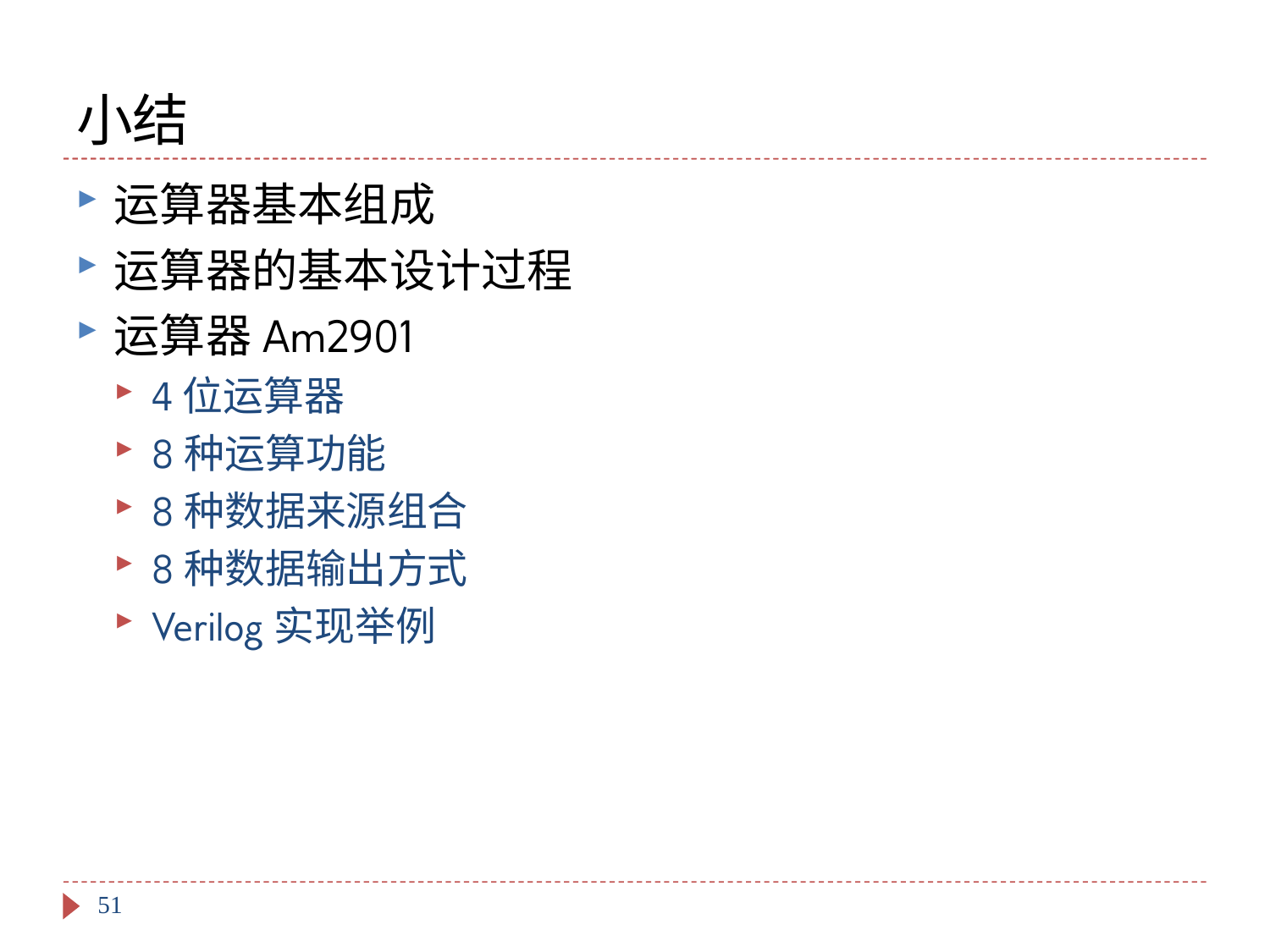

# 小结
运算器基本组成
运算器的基本设计过程
运算器Am2901
4位运算器
8种运算功能
8种数据来源组合
8种数据输出方式
Verilog实现举例

51